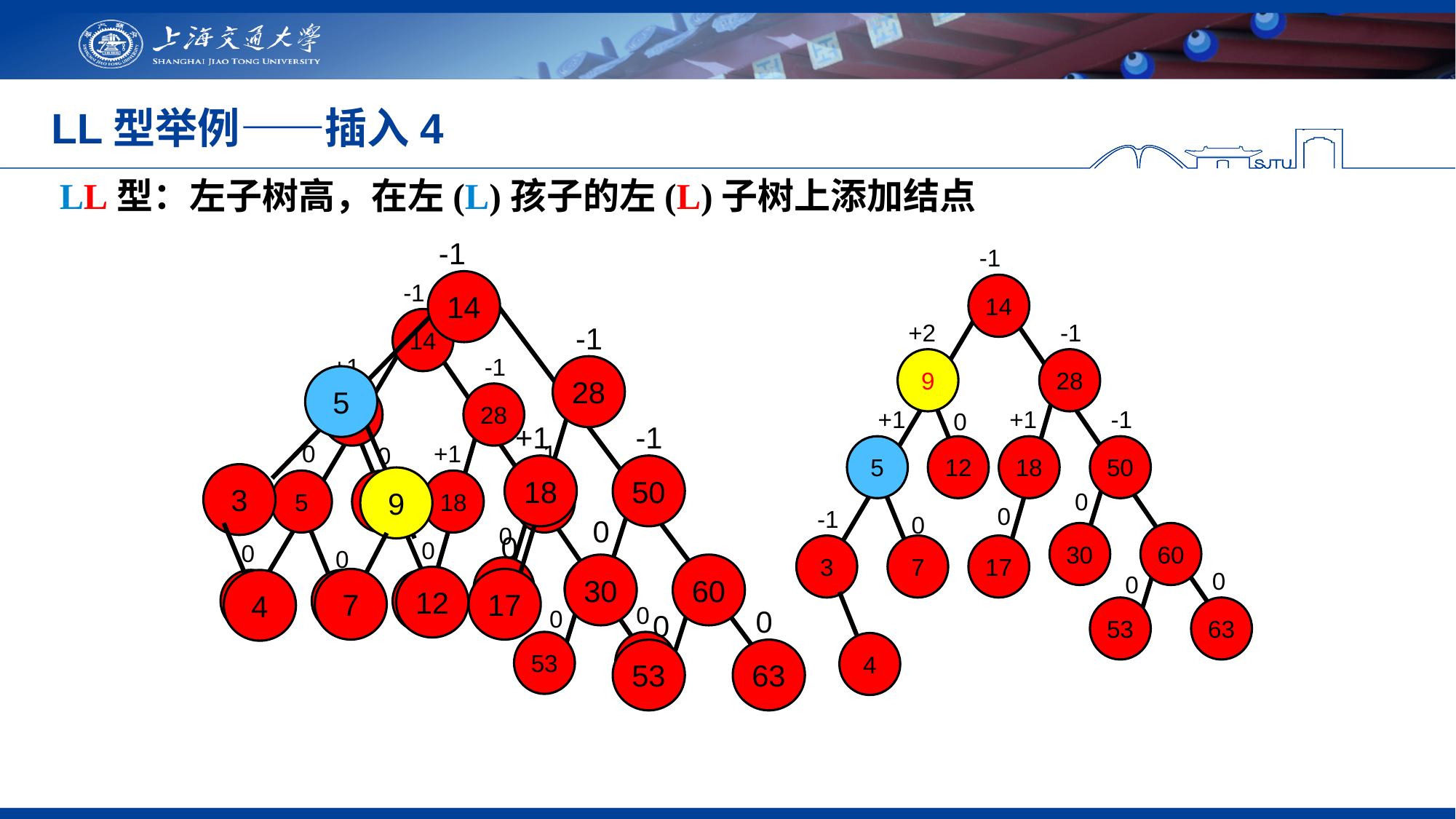

# LL型举例——插入4
LL型：左子树高，在左(L)孩子的左(L)子树上添加结点
-1
14

-1
28
5

+1
-1

18
50
3
9

0

0

30
60
12
7
17
4

0
0
53
63
-1
14

+2

-1
9
28

+1
+1
-1
0
5
12
18
50

0
0
-1
0
30
60
3
7
17

0
0

53
63
4
-1
14

+1

-1
9
28

0
+1
-1
0
5
12
18
50

0
0
0
0
30
60
3
7
17

0
0
53
63